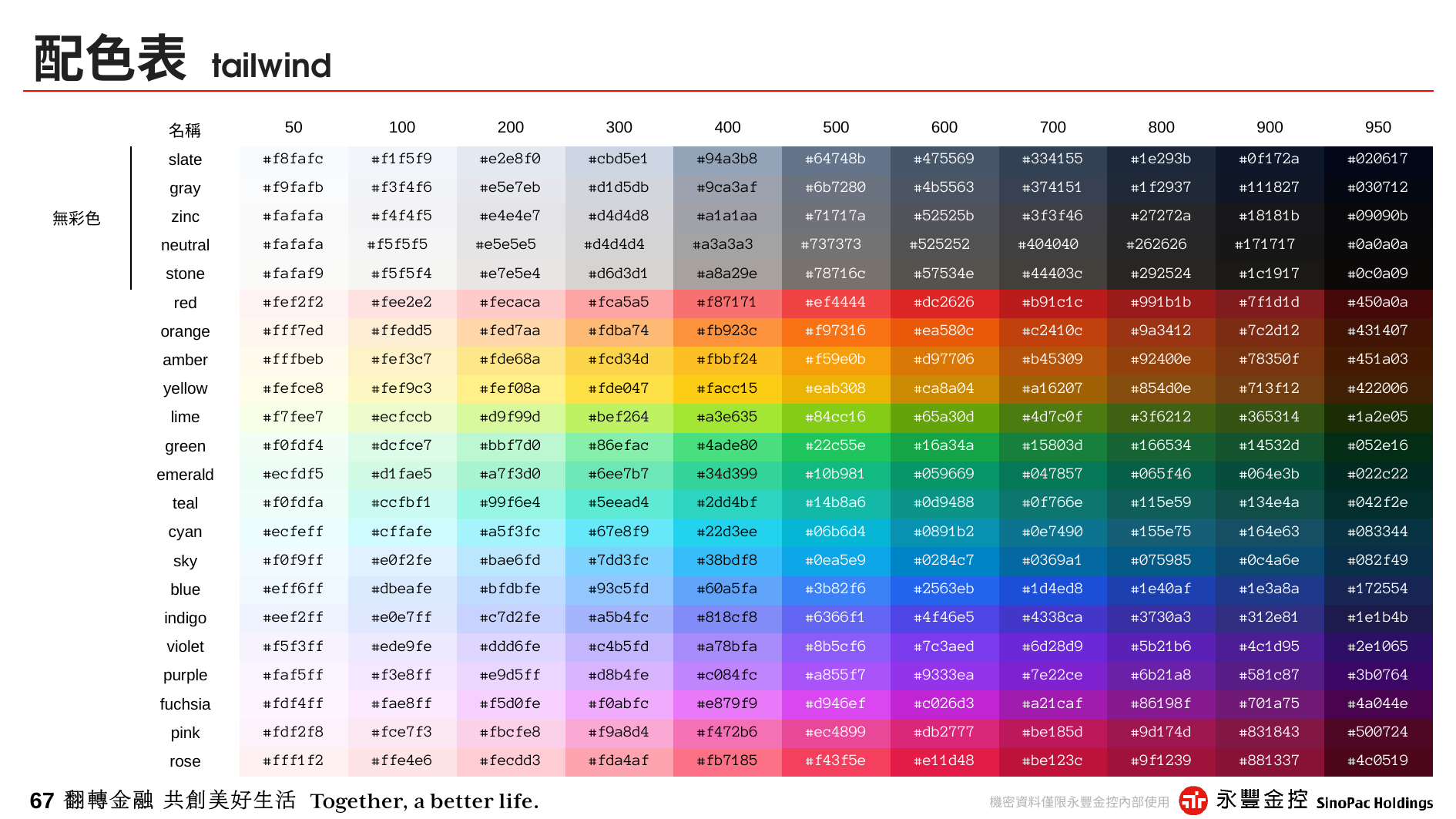

# 配色表 tailwind
|  | 名稱 | 50 | 100 | 200 | 300 | 400 | 500 | 600 | 700 | 800 | 900 | 950 |
| --- | --- | --- | --- | --- | --- | --- | --- | --- | --- | --- | --- | --- |
| 無彩色 | slate | #f8fafc | #f1f5f9 | #e2e8f0 | #cbd5e1 | #94a3b8 | #64748b | #475569 | #334155 | #1e293b | #0f172a | #020617 |
|  | gray | #f9fafb | #f3f4f6 | #e5e7eb | #d1d5db | #9ca3af | #6b7280 | #4b5563 | #374151 | #1f2937 | #111827 | #030712 |
|  | zinc | #fafafa | #f4f4f5 | #e4e4e7 | #d4d4d8 | #a1a1aa | #71717a | #52525b | #3f3f46 | #27272a | #18181b | #09090b |
|  | neutral | #fafafa | #f5f5f5 | #e5e5e5 | #d4d4d4 | #a3a3a3 | #737373 | #525252 | #404040 | #262626 | #171717 | #0a0a0a |
|  | stone | #fafaf9 | #f5f5f4 | #e7e5e4 | #d6d3d1 | #a8a29e | #78716c | #57534e | #44403c | #292524 | #1c1917 | #0c0a09 |
|  | red | #fef2f2 | #fee2e2 | #fecaca | #fca5a5 | #f87171 | #ef4444 | #dc2626 | #b91c1c | #991b1b | #7f1d1d | #450a0a |
|  | orange | #fff7ed | #ffedd5 | #fed7aa | #fdba74 | #fb923c | #f97316 | #ea580c | #c2410c | #9a3412 | #7c2d12 | #431407 |
|  | amber | #fffbeb | #fef3c7 | #fde68a | #fcd34d | #fbbf24 | #f59e0b | #d97706 | #b45309 | #92400e | #78350f | #451a03 |
|  | yellow | #fefce8 | #fef9c3 | #fef08a | #fde047 | #facc15 | #eab308 | #ca8a04 | #a16207 | #854d0e | #713f12 | #422006 |
|  | lime | #f7fee7 | #ecfccb | #d9f99d | #bef264 | #a3e635 | #84cc16 | #65a30d | #4d7c0f | #3f6212 | #365314 | #1a2e05 |
|  | green | #f0fdf4 | #dcfce7 | #bbf7d0 | #86efac | #4ade80 | #22c55e | #16a34a | #15803d | #166534 | #14532d | #052e16 |
|  | emerald | #ecfdf5 | #d1fae5 | #a7f3d0 | #6ee7b7 | #34d399 | #10b981 | #059669 | #047857 | #065f46 | #064e3b | #022c22 |
|  | teal | #f0fdfa | #ccfbf1 | #99f6e4 | #5eead4 | #2dd4bf | #14b8a6 | #0d9488 | #0f766e | #115e59 | #134e4a | #042f2e |
|  | cyan | #ecfeff | #cffafe | #a5f3fc | #67e8f9 | #22d3ee | #06b6d4 | #0891b2 | #0e7490 | #155e75 | #164e63 | #083344 |
|  | sky | #f0f9ff | #e0f2fe | #bae6fd | #7dd3fc | #38bdf8 | #0ea5e9 | #0284c7 | #0369a1 | #075985 | #0c4a6e | #082f49 |
|  | blue | #eff6ff | #dbeafe | #bfdbfe | #93c5fd | #60a5fa | #3b82f6 | #2563eb | #1d4ed8 | #1e40af | #1e3a8a | #172554 |
|  | indigo | #eef2ff | #e0e7ff | #c7d2fe | #a5b4fc | #818cf8 | #6366f1 | #4f46e5 | #4338ca | #3730a3 | #312e81 | #1e1b4b |
|  | violet | #f5f3ff | #ede9fe | #ddd6fe | #c4b5fd | #a78bfa | #8b5cf6 | #7c3aed | #6d28d9 | #5b21b6 | #4c1d95 | #2e1065 |
|  | purple | #faf5ff | #f3e8ff | #e9d5ff | #d8b4fe | #c084fc | #a855f7 | #9333ea | #7e22ce | #6b21a8 | #581c87 | #3b0764 |
|  | fuchsia | #fdf4ff | #fae8ff | #f5d0fe | #f0abfc | #e879f9 | #d946ef | #c026d3 | #a21caf | #86198f | #701a75 | #4a044e |
|  | pink | #fdf2f8 | #fce7f3 | #fbcfe8 | #f9a8d4 | #f472b6 | #ec4899 | #db2777 | #be185d | #9d174d | #831843 | #500724 |
|  | rose | #fff1f2 | #ffe4e6 | #fecdd3 | #fda4af | #fb7185 | #f43f5e | #e11d48 | #be123c | #9f1239 | #881337 | #4c0519 |